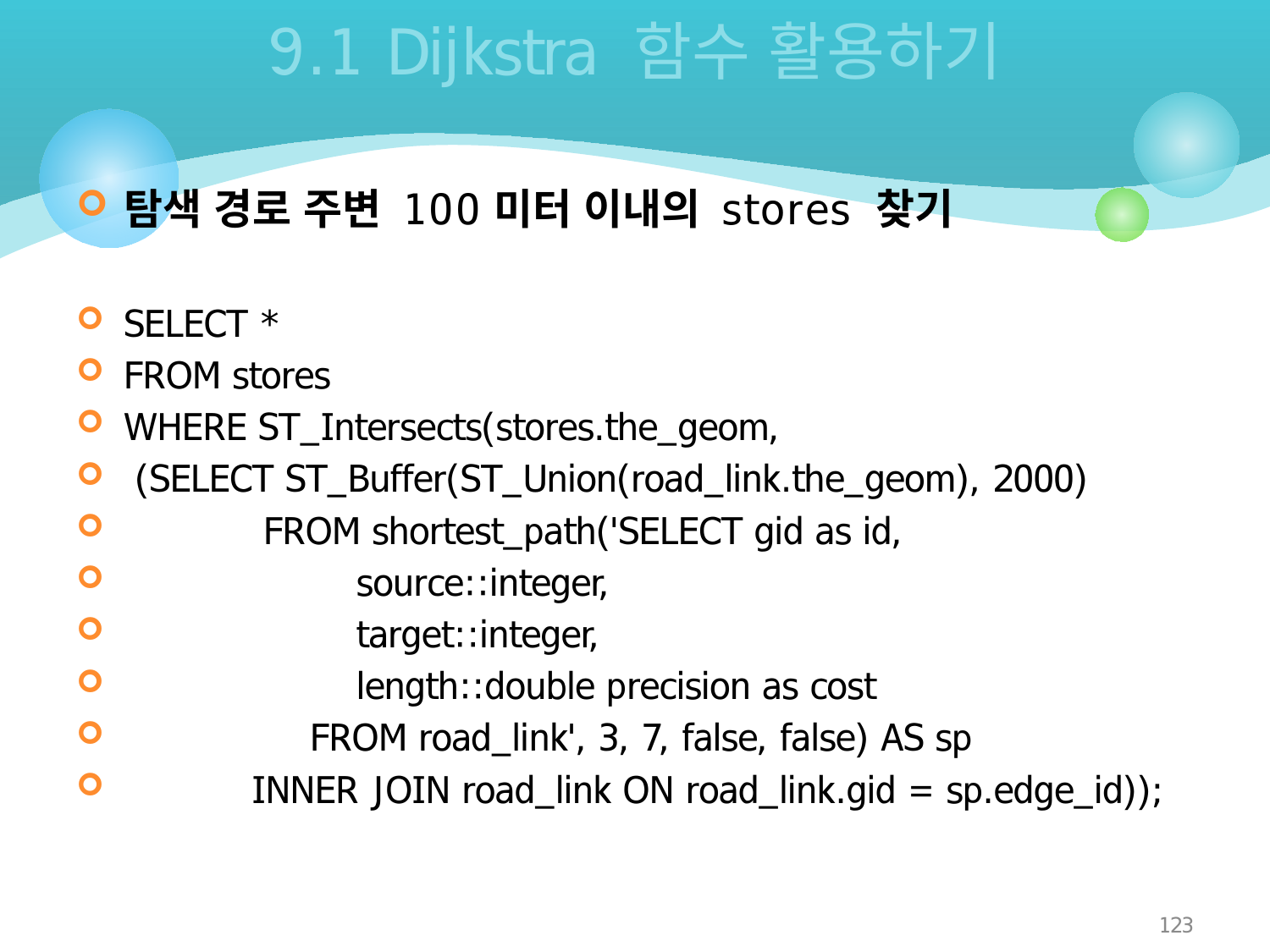

# 9.1 Dijkstra 함수 활용하기
탐색 경로 주변 100미터 이내의 stores 찾기

SELECT *
FROM stores
WHERE ST_Intersects(stores.the_geom,
 (SELECT ST_Buffer(ST_Union(road_link.the_geom), 2000)
            FROM shortest_path('SELECT gid as id,
                    source::integer,
                    target::integer,
                    length::double precision as cost
                FROM road_link', 3, 7, false, false) AS sp
           INNER JOIN road_link ON road_link.gid = sp.edge_id));
123